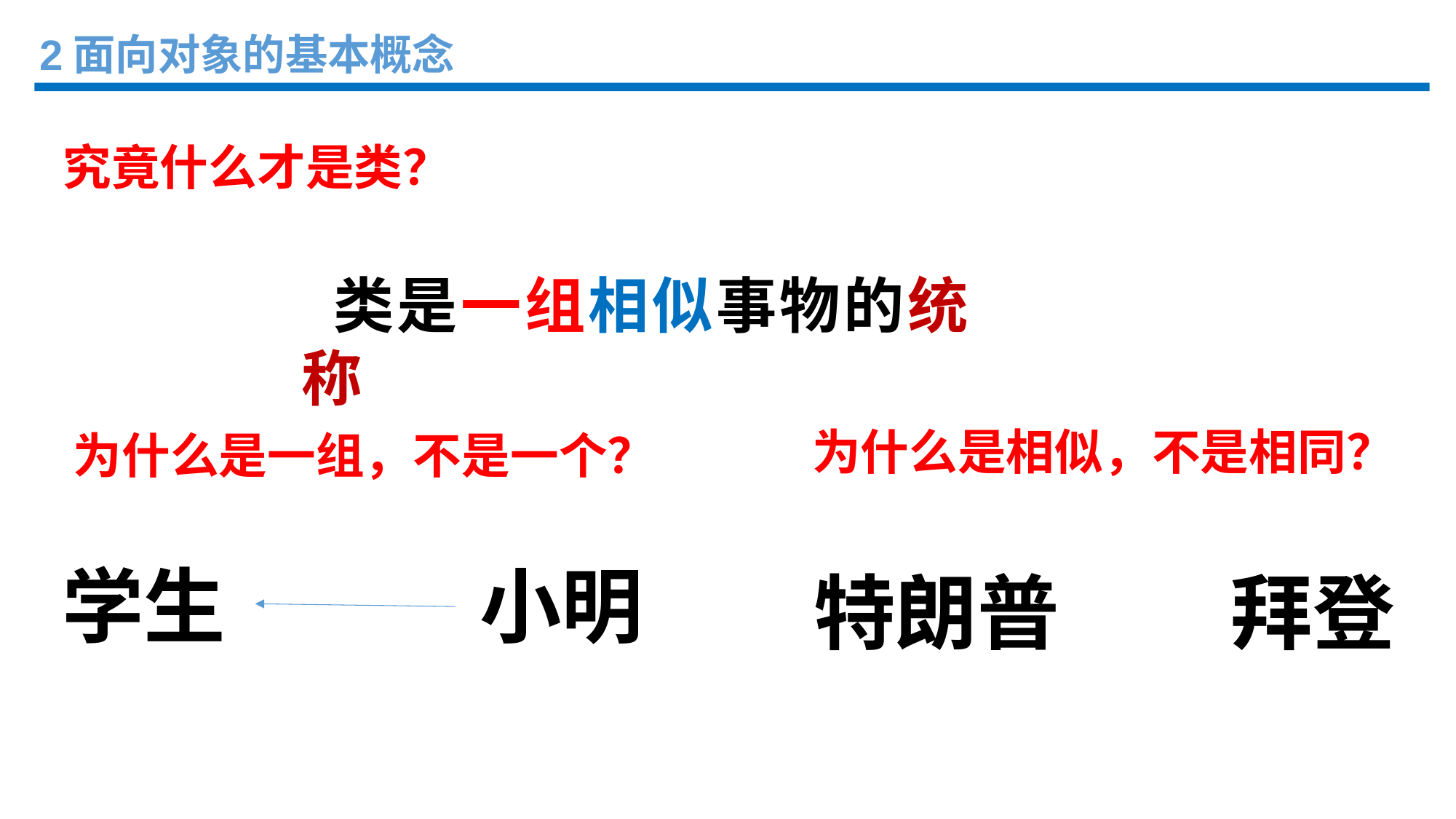

2面向对象的基本概念
究竟什么才是类？
类是一组相似事物的统称
为什么是相似，不是相同？
为什么是一组，不是一个？
学生
小明
特朗普
拜登